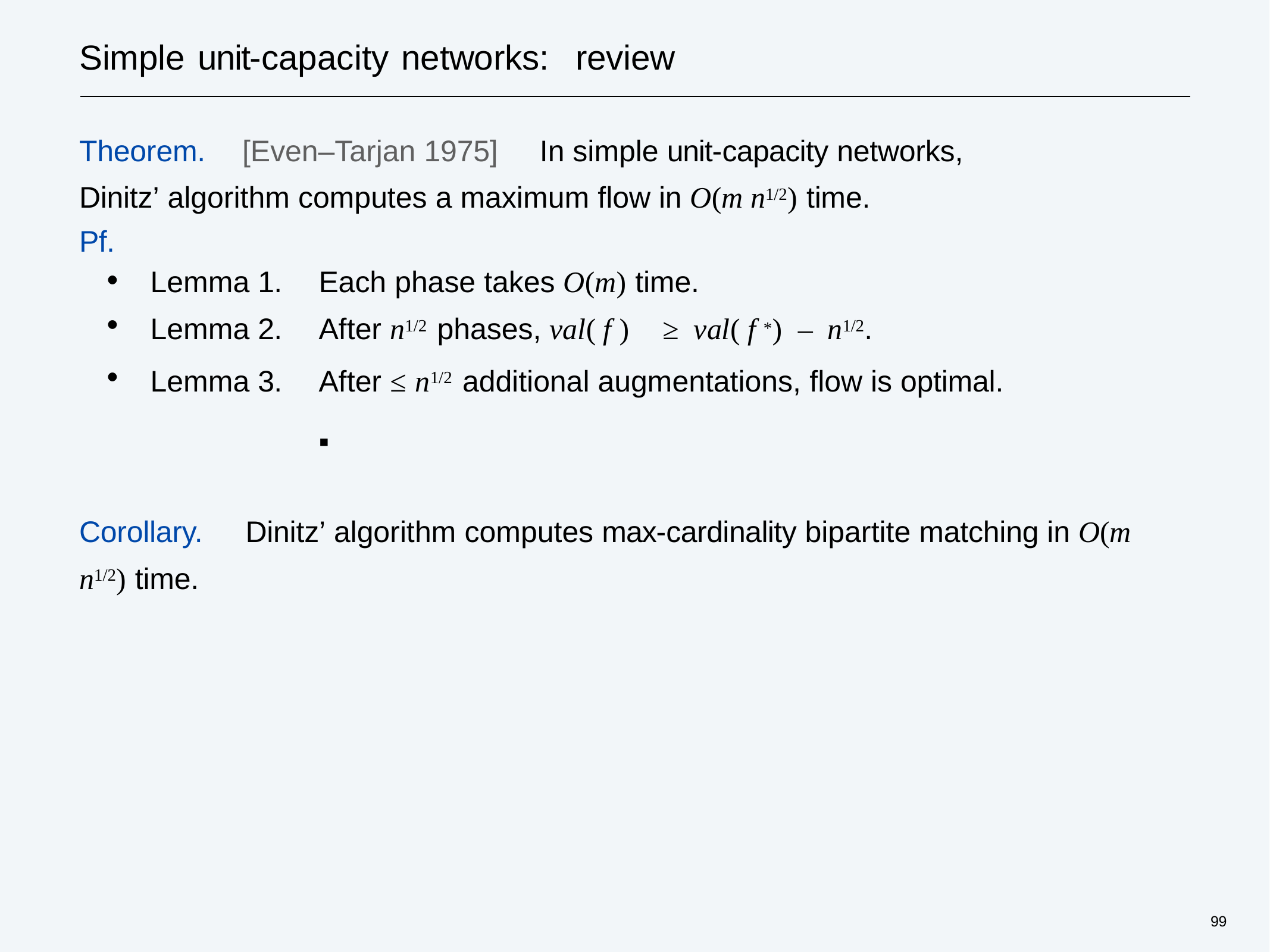

# Simple unit-capacity networks:	review
Theorem.	[Even–Tarjan 1975]	In simple unit-capacity networks, Dinitz’ algorithm computes a maximum flow in O(m n1/2) time.
Pf.
・Lemma 1.	Each phase takes O(m) time.
・Lemma 2.	After n1/2 phases, val( f )	≥	val( f *)	–	n1/2.
・Lemma 3.	After ≤ n1/2 additional augmentations, flow is optimal.	▪
Corollary.	Dinitz’ algorithm computes max-cardinality bipartite matching in O(m n1/2) time.
99